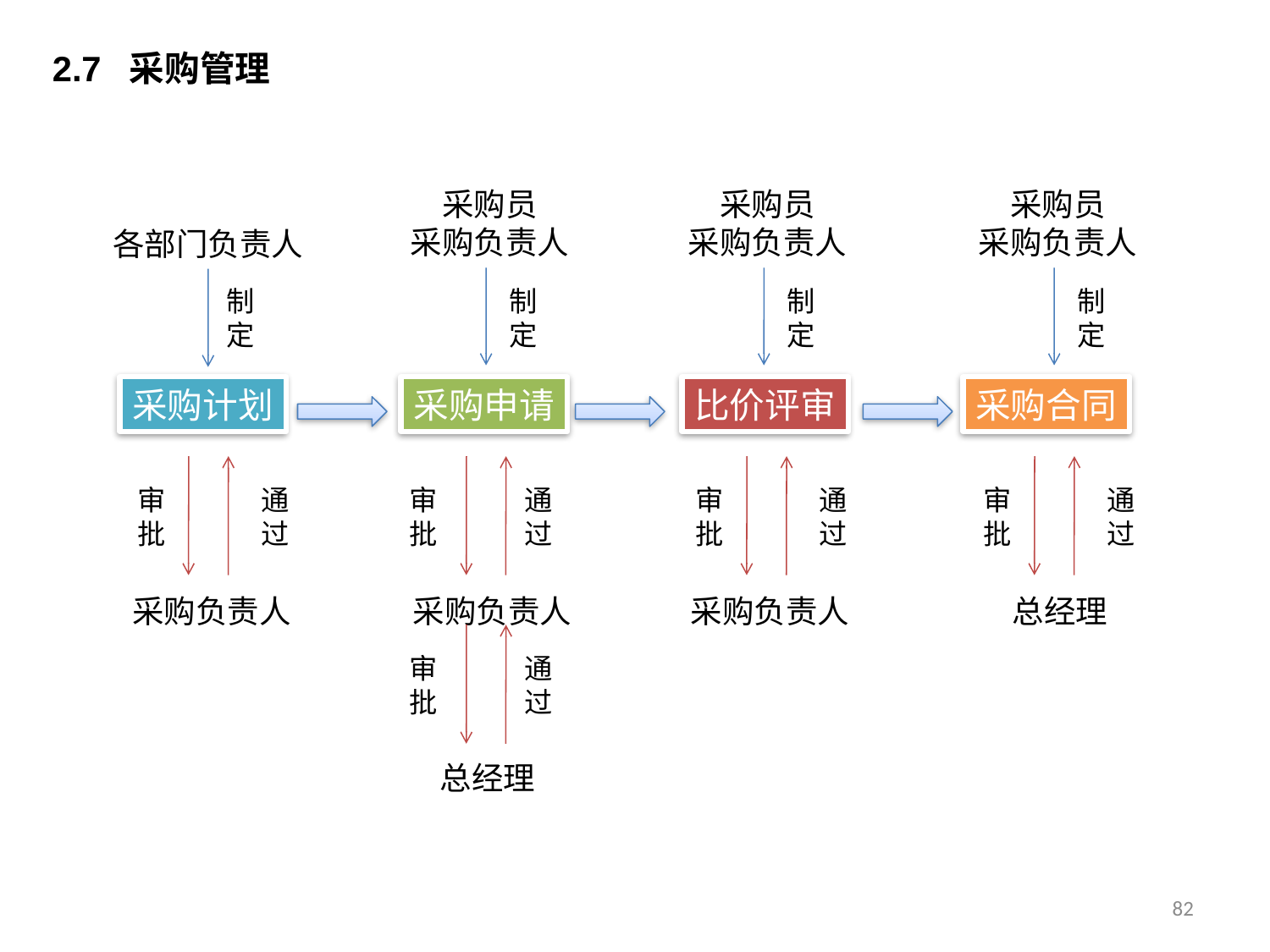

2.7  采购管理
采购员
采购负责人
采购员
采购负责人
采购员
采购负责人
各部门负责人
制
定
制
定
制
定
制
定
采购计划
采购申请
比价评审
采购合同

审
批
通
过
审
批
通
过
审
批
通
过
审
批
通
过
采购负责人
采购负责人
采购负责人
总经理
审
批
通
过
总经理
82